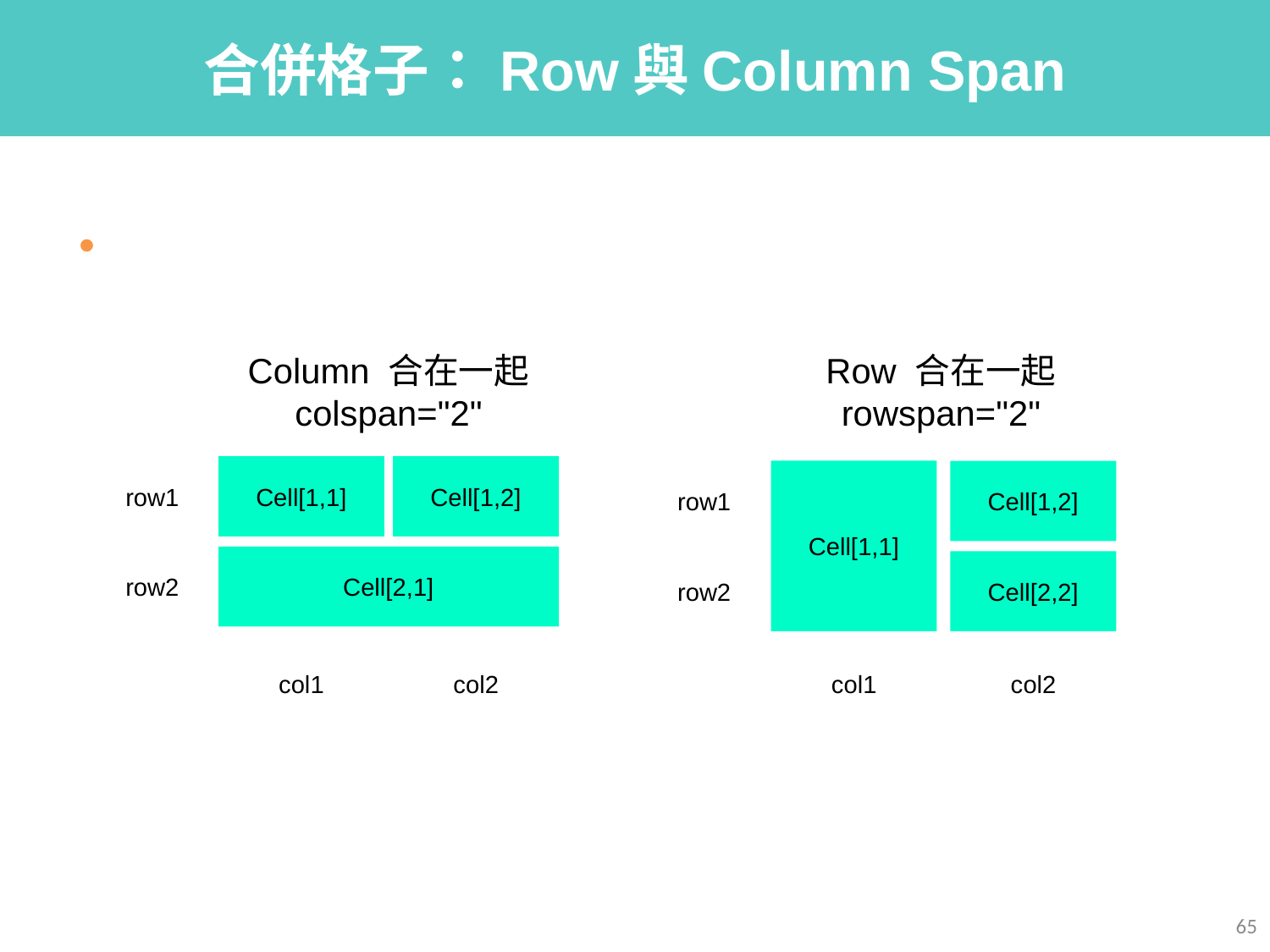

# 合併格子：Row與Column Span

­

Column 合在一起
colspan="2"
Row 合在一起
rowspan="2"
Cell[1,1]
Cell[1,2]
Cell[1,1]
Cell[1,2]
row1
row1
Cell[2,1]
Cell[2,2]
row2
row2
col1
col2
col1
col2
65